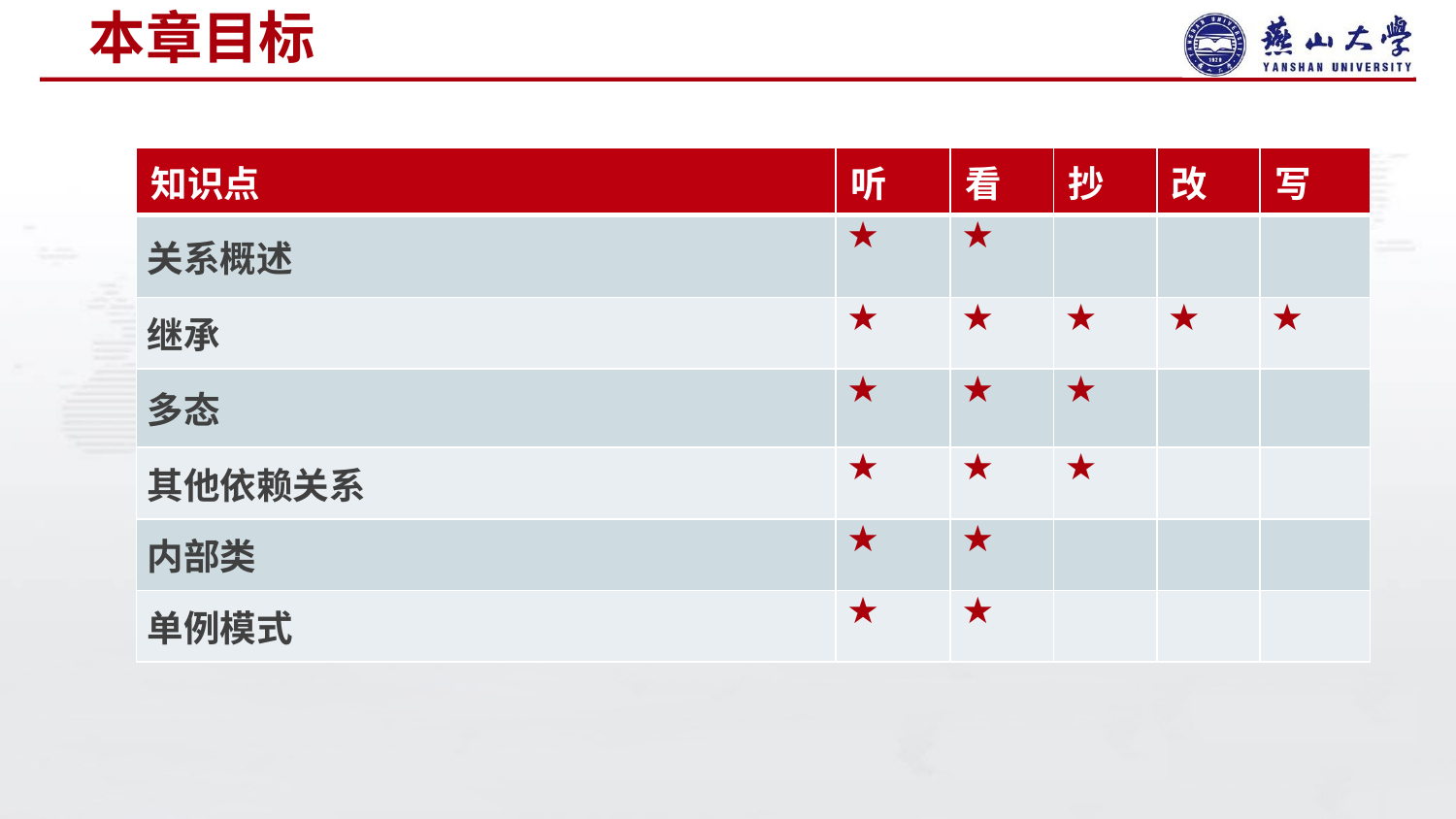

# 本章目标

| 知识点 | 听 | 看 | 抄 | 改 | 写 |
| --- | --- | --- | --- | --- | --- |
| 关系概述 | ★ | ★ |  |  |  |
| 继承 | ★ | ★ | ★ | ★ | ★ |
| 多态 | ★ | ★ | ★ |  |  |
| 其他依赖关系 | ★ | ★ | ★ |  |  |
| 内部类 | ★ | ★ |  |  |  |
| 单例模式 | ★ | ★ |  |  |  |